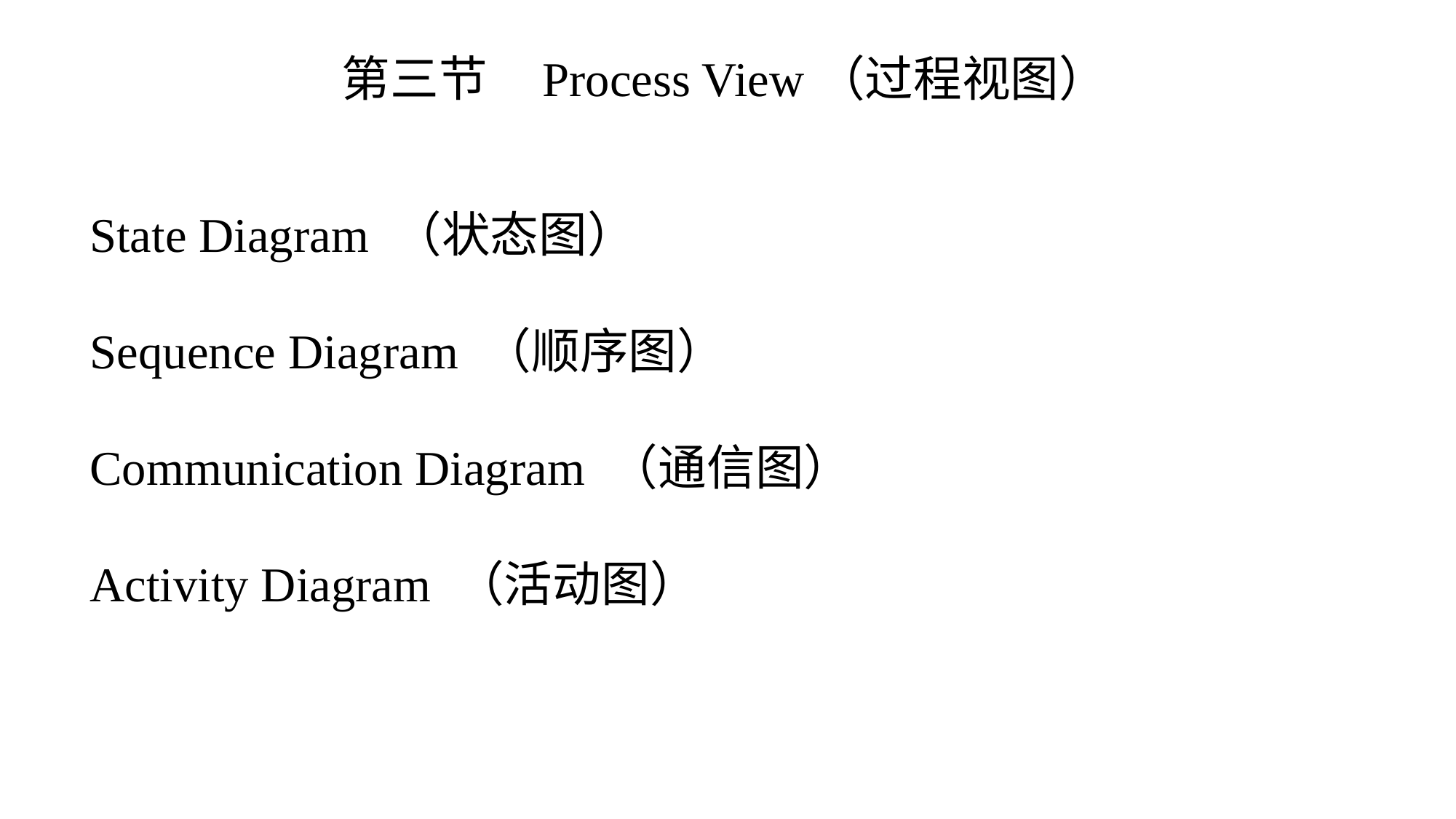

第三节    Process View（过程视图）
State Diagram （状态图）

Sequence Diagram （顺序图）

Communication Diagram （通信图）

Activity Diagram （活动图）